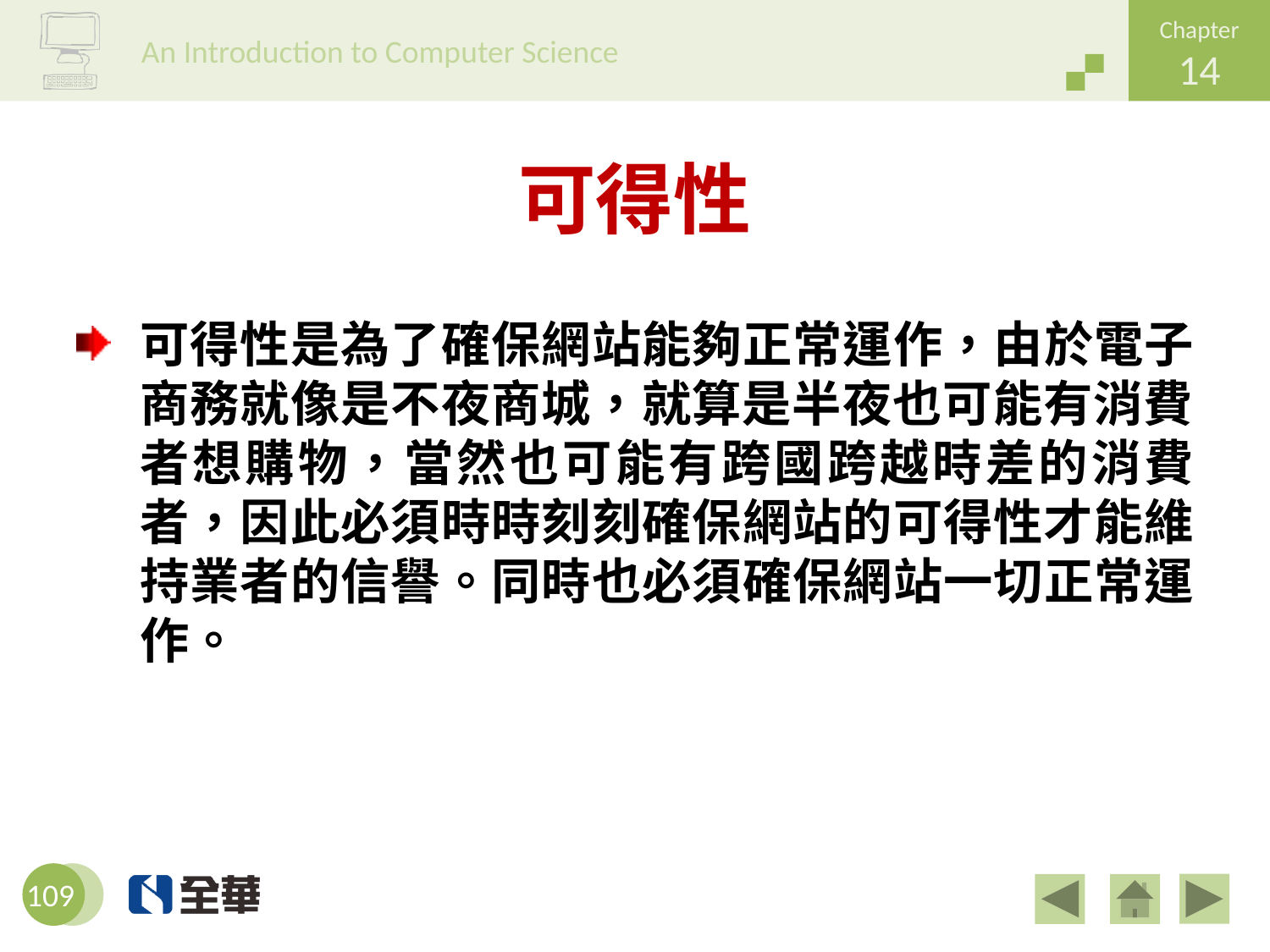

# 可得性
可得性是為了確保網站能夠正常運作，由於電子商務就像是不夜商城，就算是半夜也可能有消費者想購物，當然也可能有跨國跨越時差的消費者，因此必須時時刻刻確保網站的可得性才能維持業者的信譽。同時也必須確保網站一切正常運作。